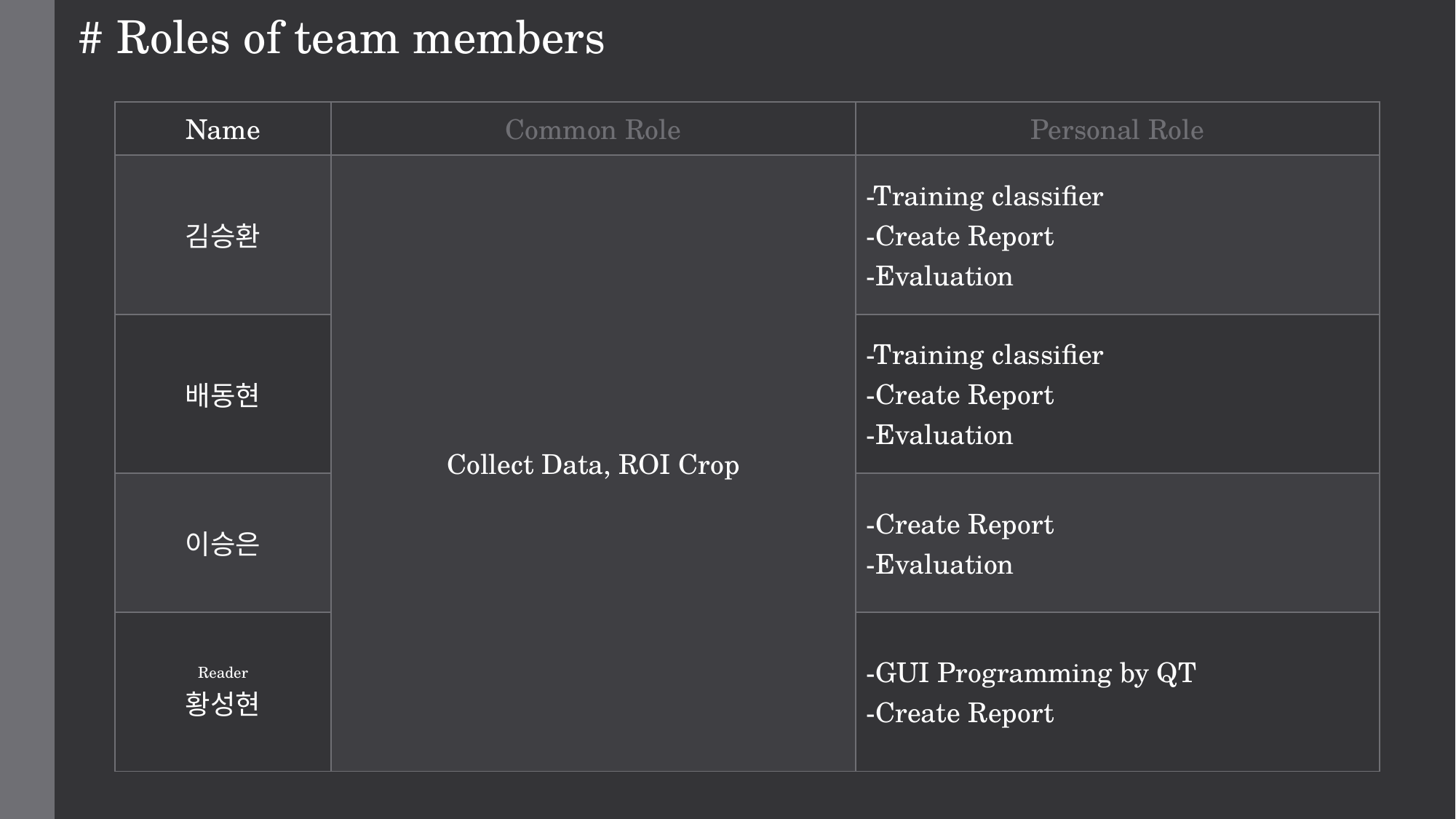

# Roles of team members

| Name | Common Role | Personal Role |
| --- | --- | --- |
| 김승환 | Collect Data, ROI Crop | -Training classifier -Create Report -Evaluation |
| 배동현 |  | -Training classifier -Create Report -Evaluation |
| 이승은 |  | -Create Report -Evaluation |
| Reader 황성현 |  | -GUI Programming by QT -Create Report |